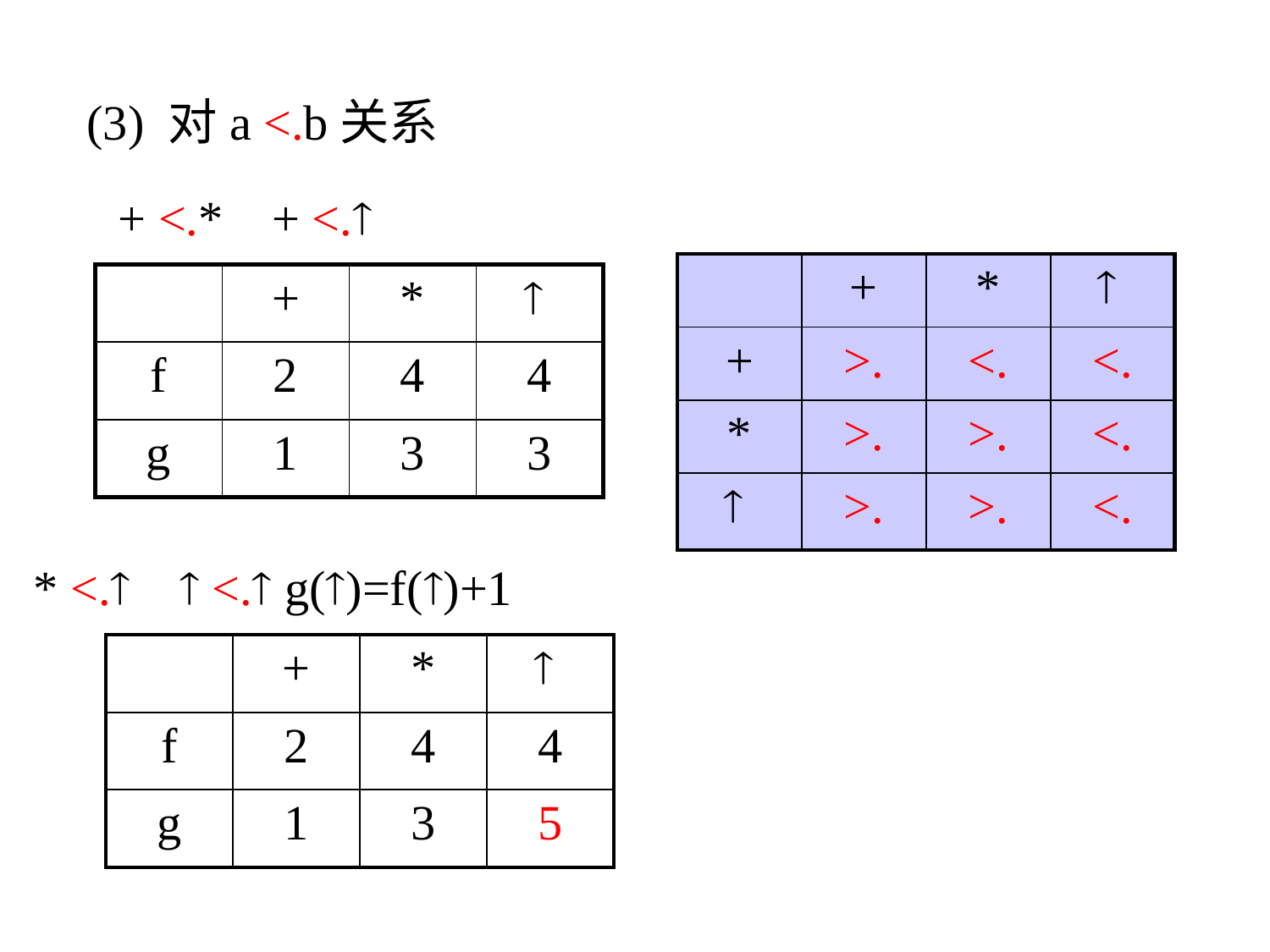

(3) 对a <.b关系
+ <.*    + <.↑
|  | + | \* | ↑ |
| --- | --- | --- | --- |
| + | >. | <. | <. |
| \* | >. | >. | <. |
| ↑ | >. | >. | <. |
|  | + | \* | ↑ |
| --- | --- | --- | --- |
| f | 2 | 4 | 4 |
| g | 1 | 3 | 3 |
* <.↑    ↑ <.↑ g(↑)=f(↑)+1
|  | + | \* | ↑ |
| --- | --- | --- | --- |
| f | 2 | 4 | 4 |
| g | 1 | 3 | 5 |